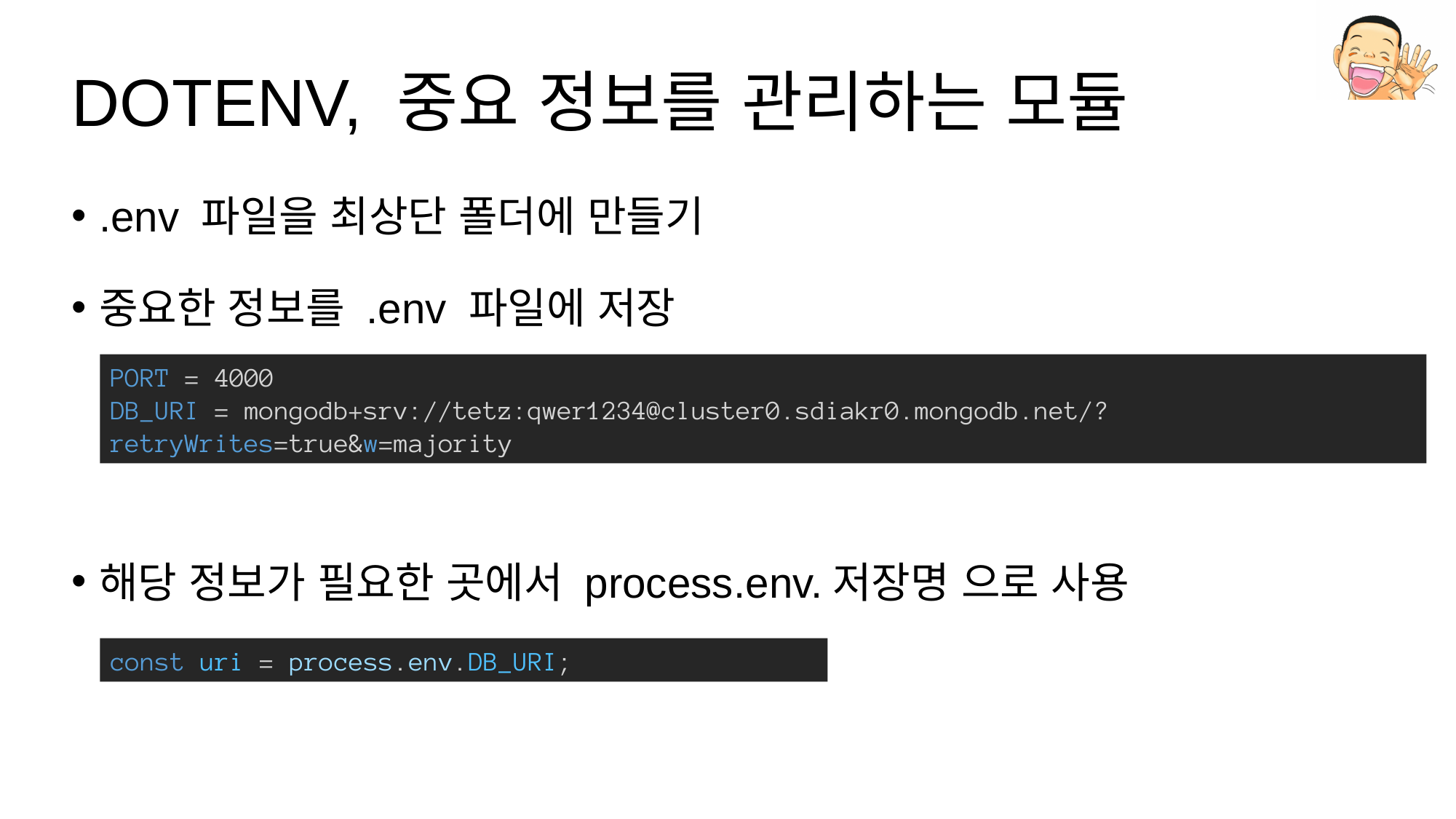

# DOTENV, 중요 정보를 관리하는 모듈
.env 파일을 최상단 폴더에 만들기
중요한 정보를 .env 파일에 저장

해당 정보가 필요한 곳에서 process.env.저장명 으로 사용

PORT = 4000
DB_URI = mongodb+srv://tetz:qwer1234@cluster0.sdiakr0.mongodb.net/?retryWrites=true&w=majority
const uri = process.env.DB_URI;